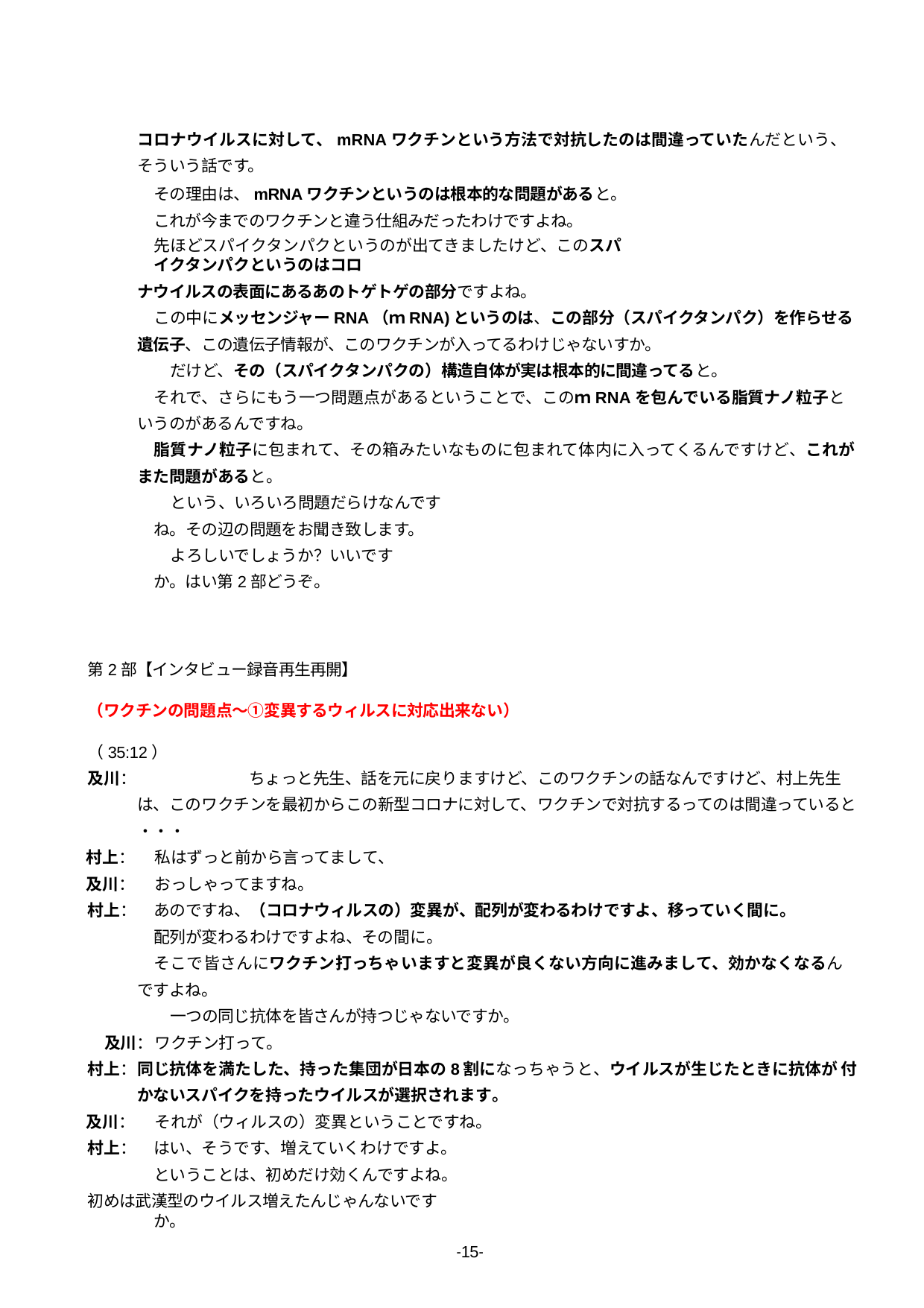

コロナウイルスに対して、mRNAワクチンという方法で対抗したのは間違っていたんだという、そういう話です。
その理由は、mRNAワクチンというのは根本的な問題があると。これが今までのワクチンと違う仕組みだったわけですよね。
先ほどスパイクタンパクというのが出てきましたけど、このスパイクタンパクというのはコロ
ナウイルスの表面にあるあのトゲトゲの部分ですよね。
この中にメッセンジャーRNA（ｍRNA)というのは、この部分（スパイクタンパク）を作らせる遺伝子、この遺伝子情報が、このワクチンが入ってるわけじゃないすか。
だけど、その（スパイクタンパクの）構造自体が実は根本的に間違ってると。
それで、さらにもう一つ問題点があるということで、このｍRNAを包んでいる脂質ナノ粒子というのがあるんですね。
脂質ナノ粒子に包まれて、その箱みたいなものに包まれて体内に入ってくるんですけど、これがまた問題があると。
という、いろいろ問題だらけなんですね。その辺の問題をお聞き致します。
よろしいでしょうか？いいですか。はい第2部どうぞ。
第2部【インタビュー録音再生再開】

（ワクチンの問題点～①変異するウィルスに対応出来ない）

（35:12）
及川：		ちょっと先生、話を元に戻りますけど、このワクチンの話なんですけど、村上先生は、このワクチンを最初からこの新型コロナに対して、ワクチンで対抗するってのは間違っていると・・・
村上：	私はずっと前から言ってまして、
及川：	おっしゃってますね。
村上：	あのですね、（コロナウィルスの）変異が、配列が変わるわけですよ、移っていく間に。配列が変わるわけですよね、その間に。
そこで皆さんにワクチン打っちゃいますと変異が良くない方向に進みまして、効かなくなるんですよね。
一つの同じ抗体を皆さんが持つじゃないですか。
及川：	ワクチン打って。
村上：	同じ抗体を満たした、持った集団が日本の8割になっちゃうと、ウイルスが生じたときに抗体が 付かないスパイクを持ったウイルスが選択されます。
及川：	それが（ウィルスの）変異ということですね。
村上：	はい、そうです、増えていくわけですよ。ということは、初めだけ効くんですよね。
初めは武漢型のウイルス増えたんじゃんないですか。
-15-